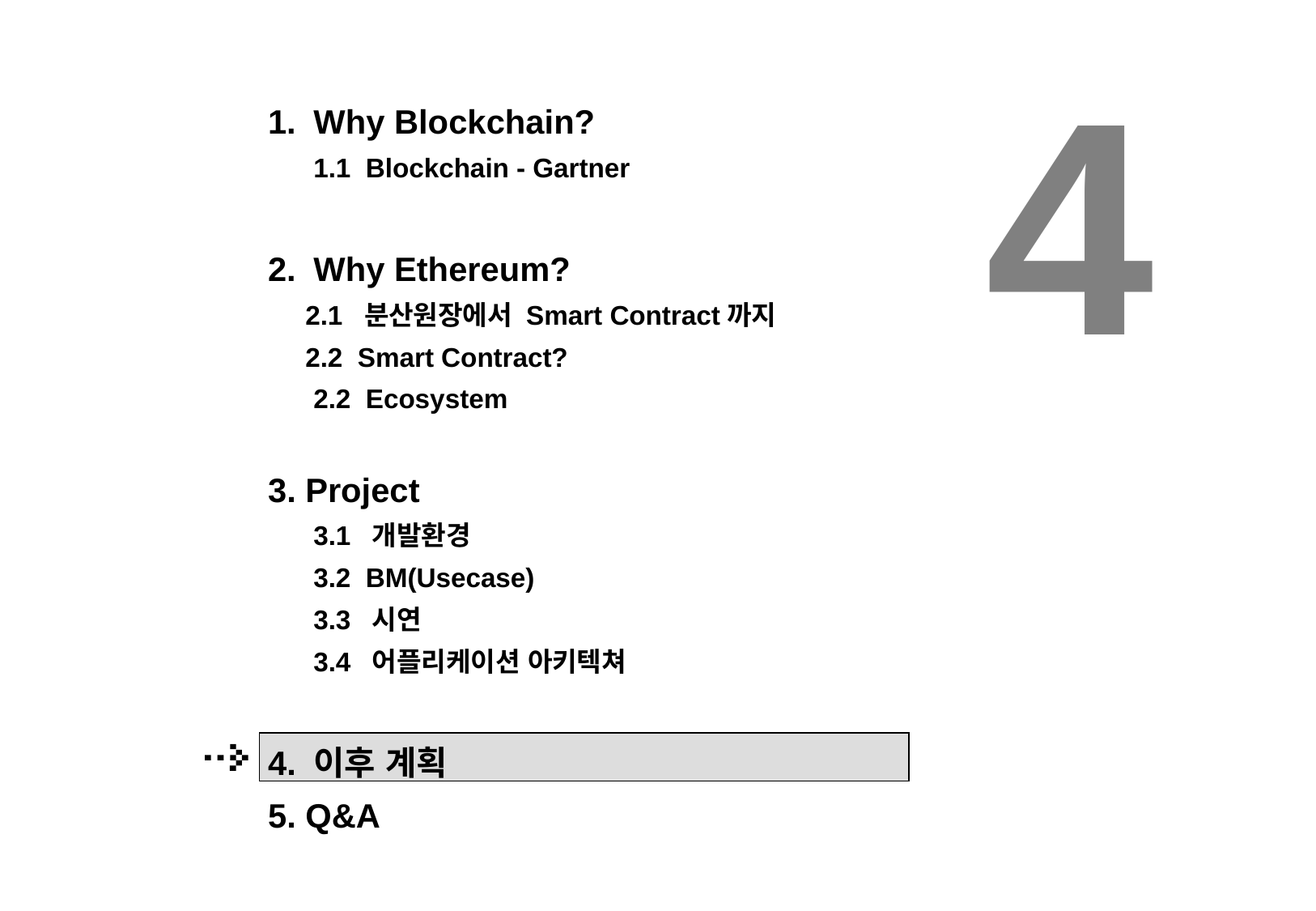

4
Why Blockchain?
1.1  Blockchain - Gartner

Why Ethereum?
     2.1  분산원장에서 Smart Contract까지
     2.2  Smart Contract?
 	2.2  Ecosystem

3. Project
 	3.1  개발환경
 	3.2  BM(Usecase)
 	3.3  시연
	3.4  어플리케이션 아키텍쳐

4. 이후 계획
5. Q&A